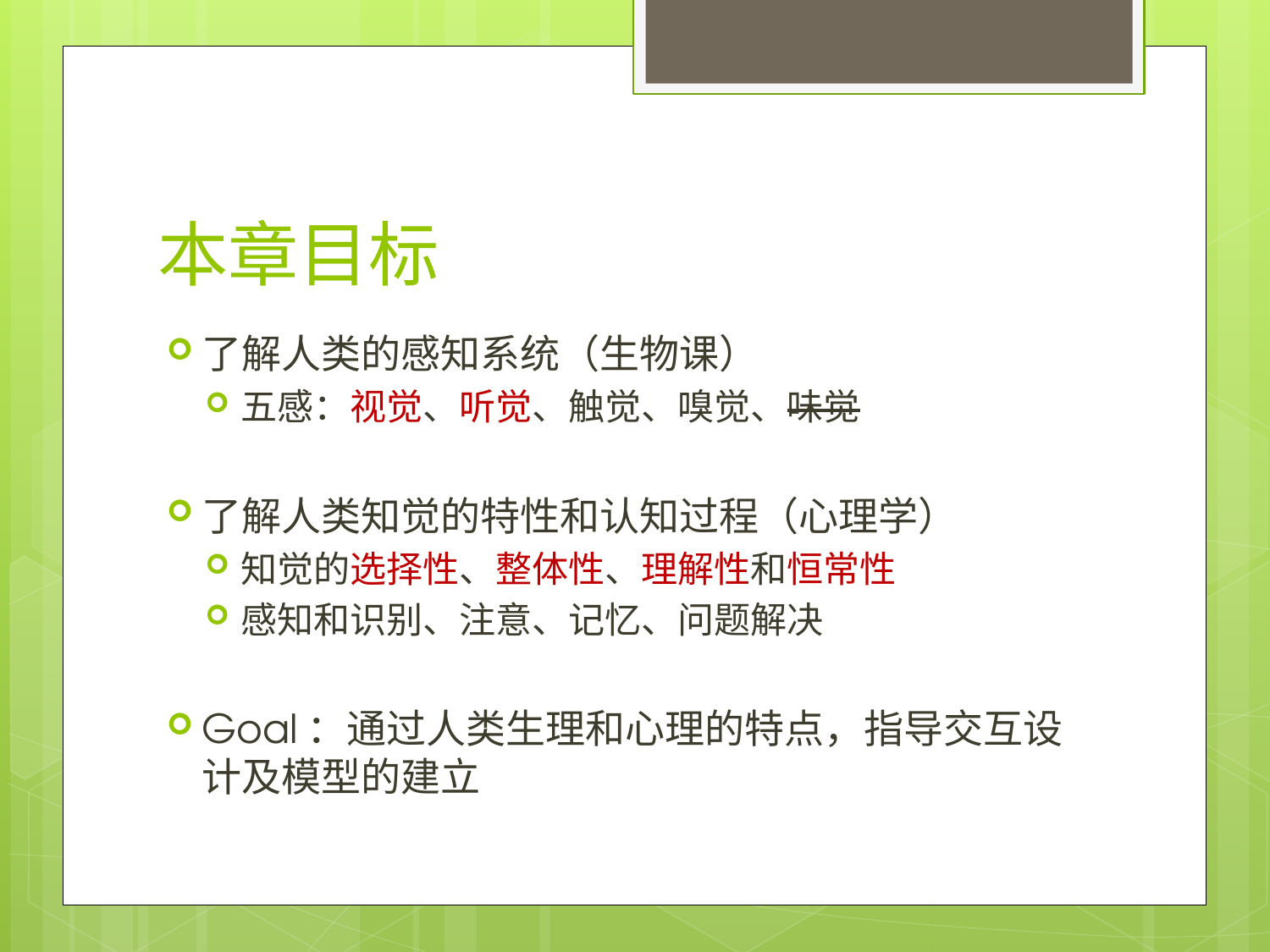

# 本章目标
了解人类的感知系统（生物课）
五感：视觉、听觉、触觉、嗅觉、味觉

了解人类知觉的特性和认知过程（心理学）
知觉的选择性、整体性、理解性和恒常性
感知和识别、注意、记忆、问题解决

Goal：通过人类生理和心理的特点，指导交互设计及模型的建立